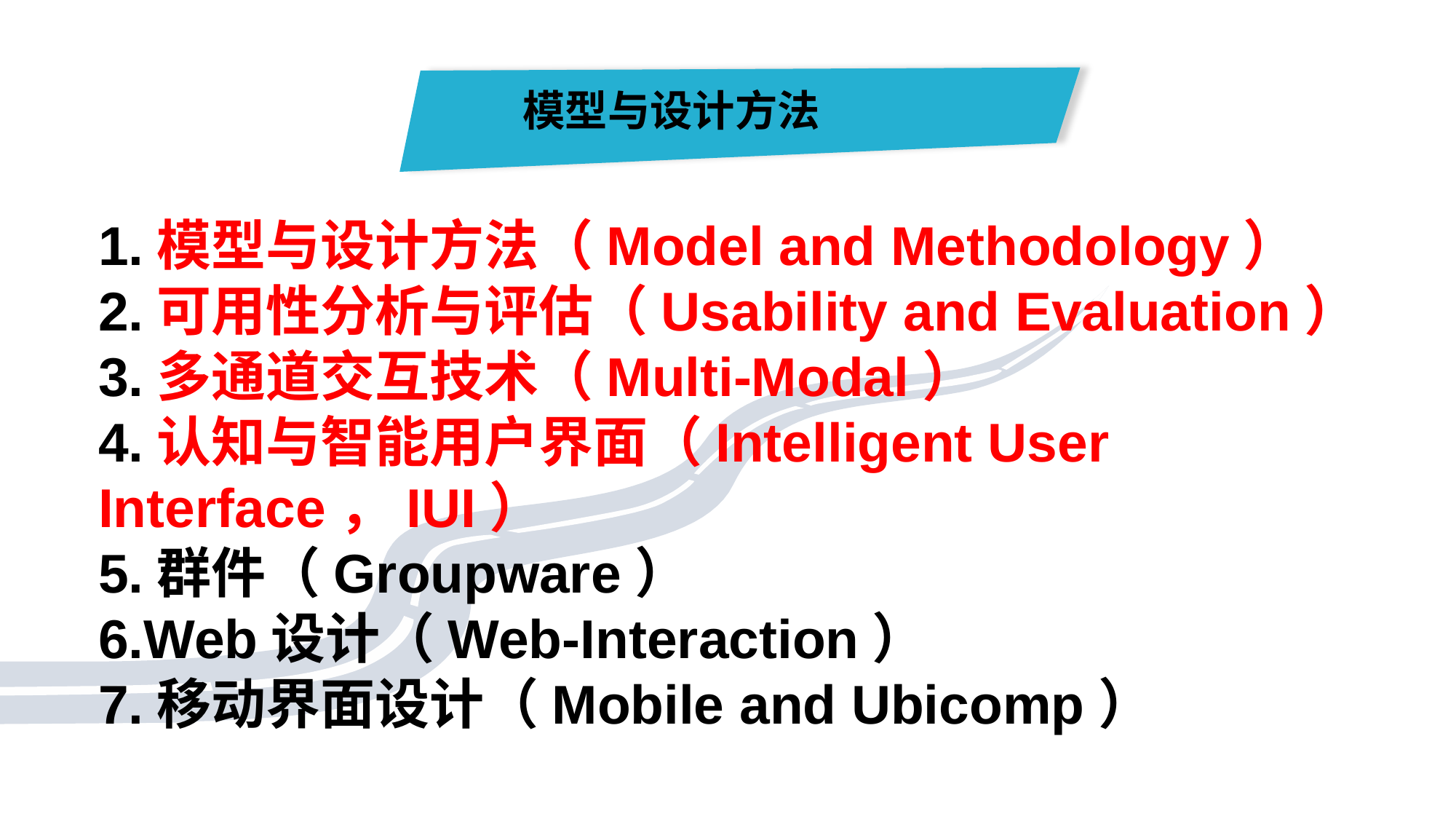

模型与设计方法
1.模型与设计方法（Model and Methodology）
2.可用性分析与评估（Usability and Evaluation）
3.多通道交互技术（Multi-Modal）
4.认知与智能用户界面（Intelligent User Interface，IUI）
5.群件（Groupware）
6.Web设计（Web-Interaction）
7.移动界面设计（Mobile and Ubicomp）